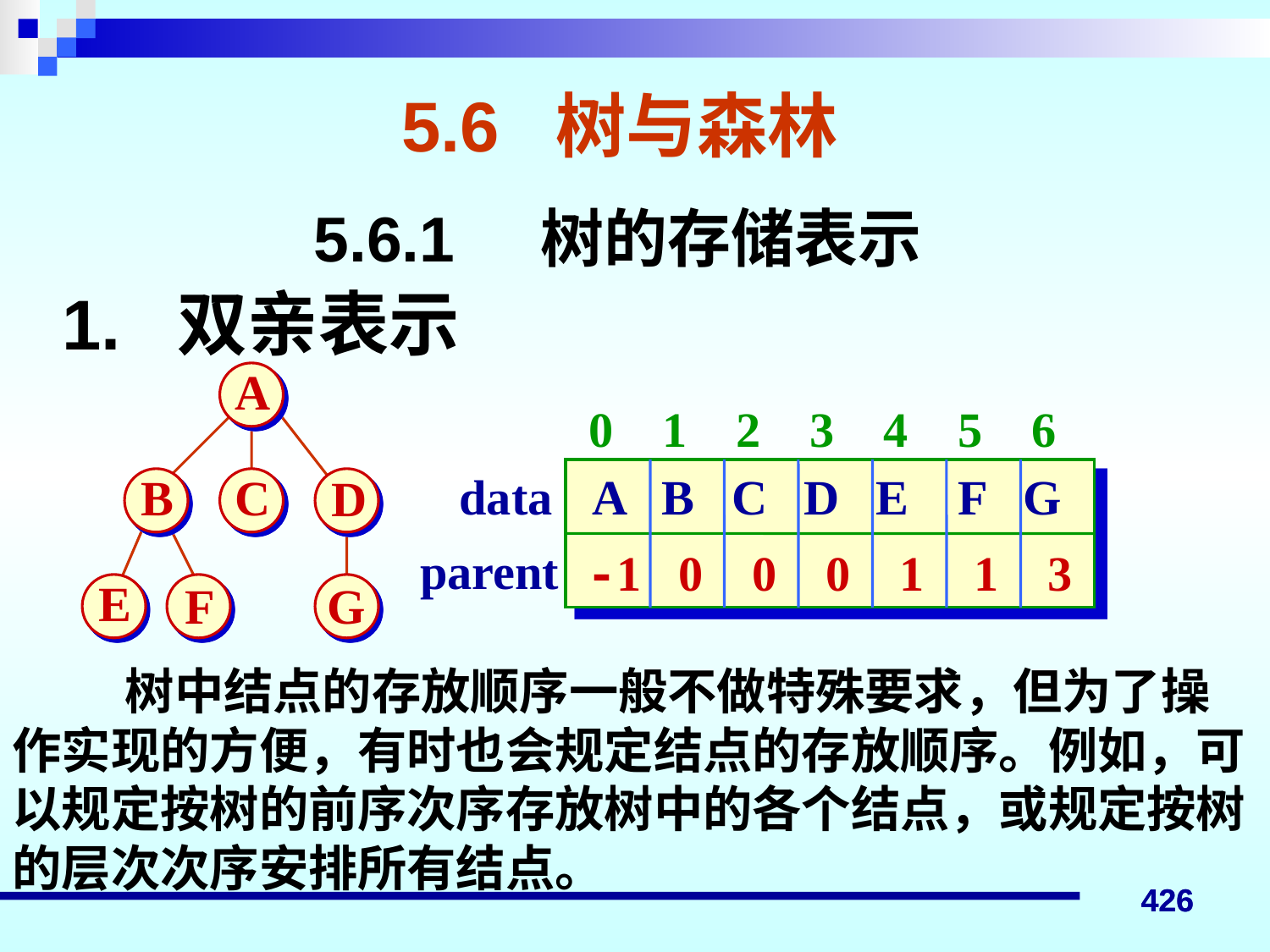

# 5.6  树与森林
5.6.1    树的存储表示
1.  双亲表示
A

B
C
D

E
F
G

0    1    2    3    4    5    6
data

A   B   C   D   E    F   G

parent

-1   0    0    0    1    1    3
         树中结点的存放顺序一般不做特殊要求，但为了操作实现的方便，有时也会规定结点的存放顺序。例如，可以规定按树的前序次序存放树中的各个结点，或规定按树的层次次序安排所有结点。
426
426